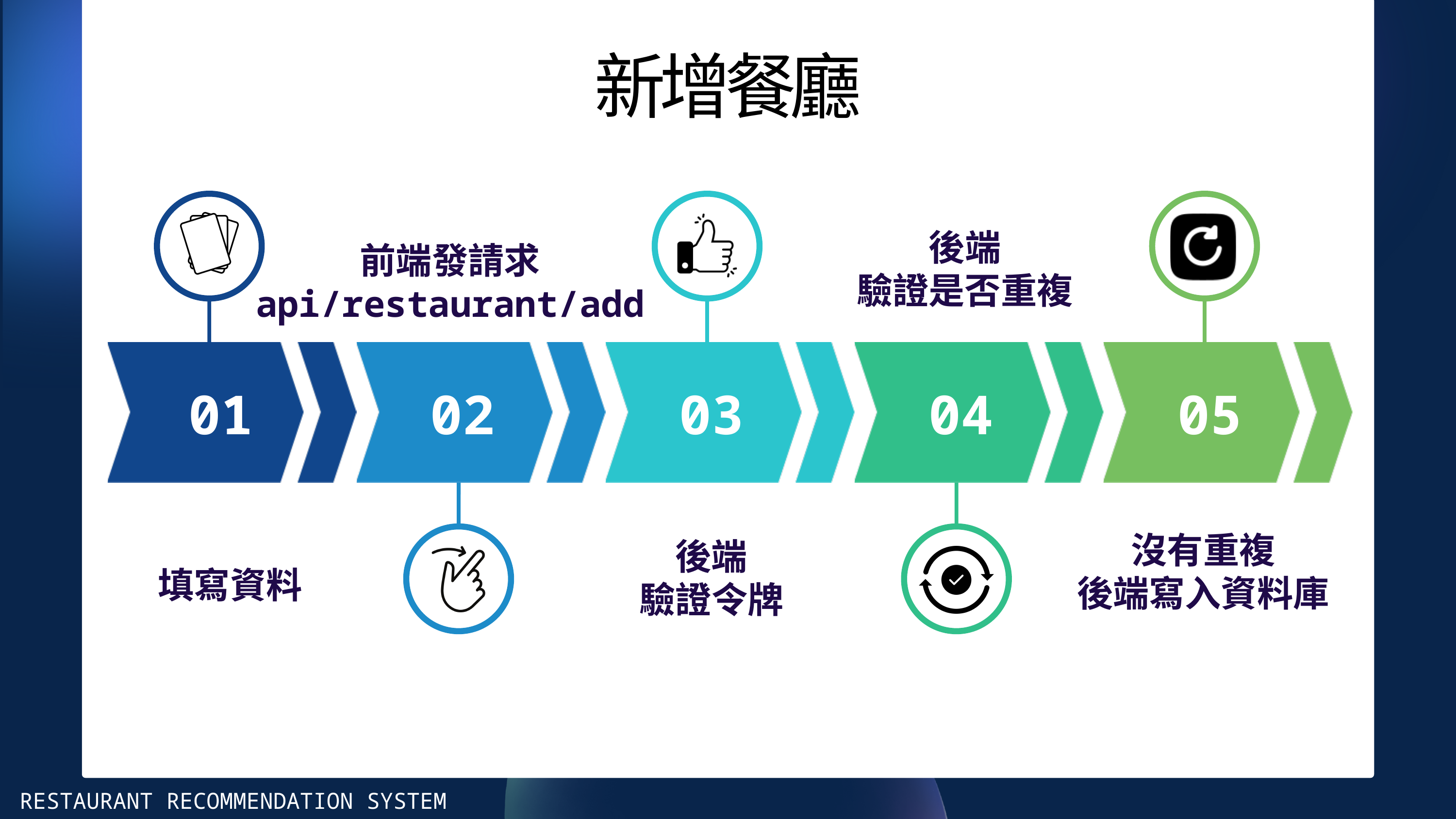

新增餐廳

後端
驗證是否重複

前端發請求
api/restaurant/add

 01
02
03
04
05

填寫資料

沒有重複
後端寫入資料庫

後端
驗證令牌

RESTAURANT RECOMMENDATION SYSTEM